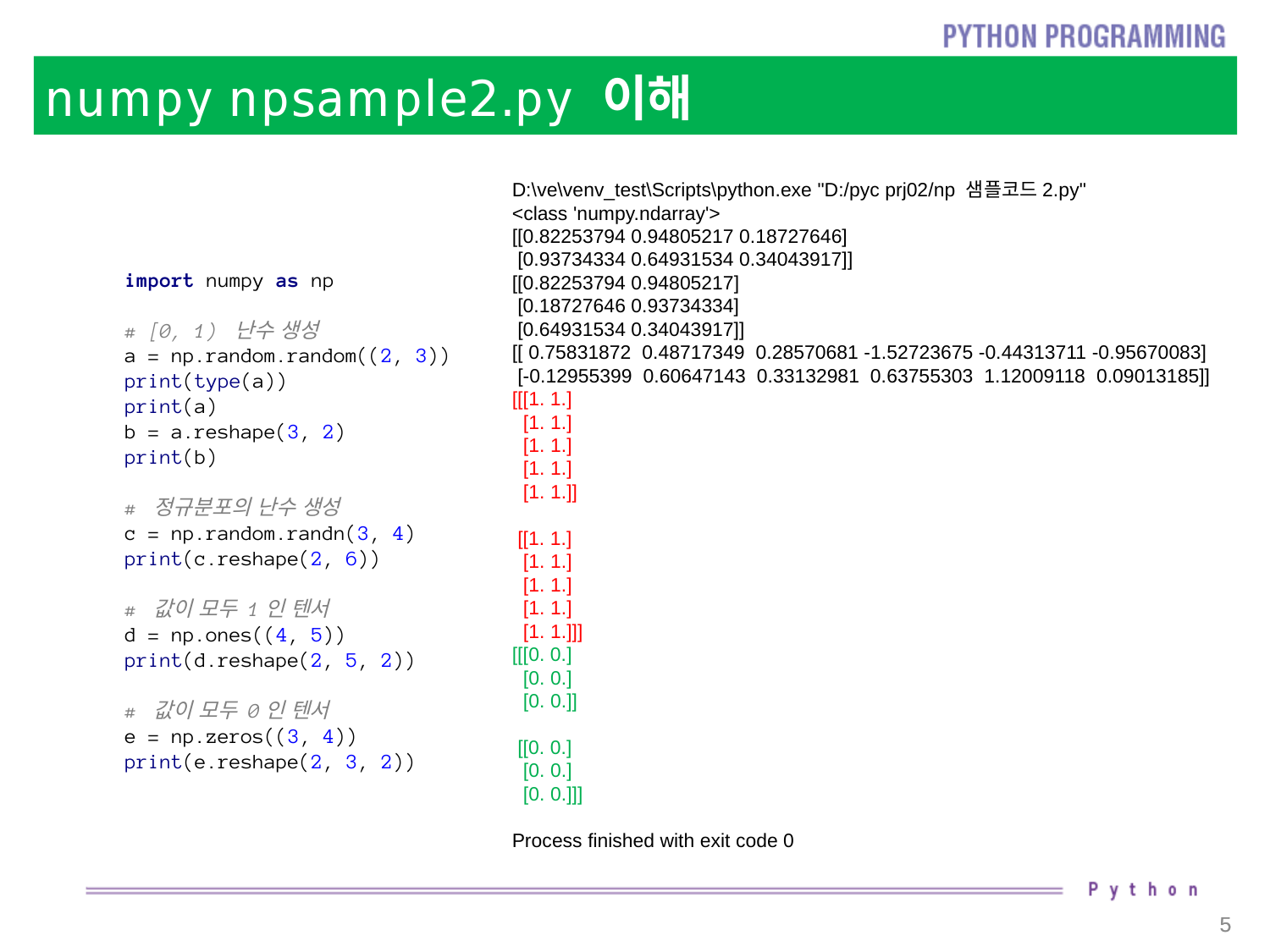

# numpy npsample2.py 이해

D:\ve\venv_test\Scripts\python.exe "D:/pyc prj02/np 샘플코드2.py"
<class 'numpy.ndarray'>
[[0.82253794 0.94805217 0.18727646]
 [0.93734334 0.64931534 0.34043917]]
[[0.82253794 0.94805217]
 [0.18727646 0.93734334]
 [0.64931534 0.34043917]]
[[ 0.75831872  0.48717349  0.28570681 -1.52723675 -0.44313711 -0.95670083]
 [-0.12955399  0.60647143  0.33132981  0.63755303  1.12009118  0.09013185]]
[[[1. 1.]
  [1. 1.]
  [1. 1.]
  [1. 1.]
  [1. 1.]]

 [[1. 1.]
  [1. 1.]
  [1. 1.]
  [1. 1.]
  [1. 1.]]]
[[[0. 0.]
  [0. 0.]
  [0. 0.]]

 [[0. 0.]
  [0. 0.]
  [0. 0.]]]

Process finished with exit code 0
import numpy as np
# [0, 1) 난수 생성
a = np.random.random((2, 3))
print(type(a))
print(a)
b = a.reshape(3, 2)
print(b)
# 정규분포의 난수 생성
c = np.random.randn(3, 4)
print(c.reshape(2, 6))
# 값이 모두 1인 텐서
d = np.ones((4, 5))
print(d.reshape(2, 5, 2))
# 값이 모두 0인 텐서
e = np.zeros((3, 4))
print(e.reshape(2, 3, 2))
5